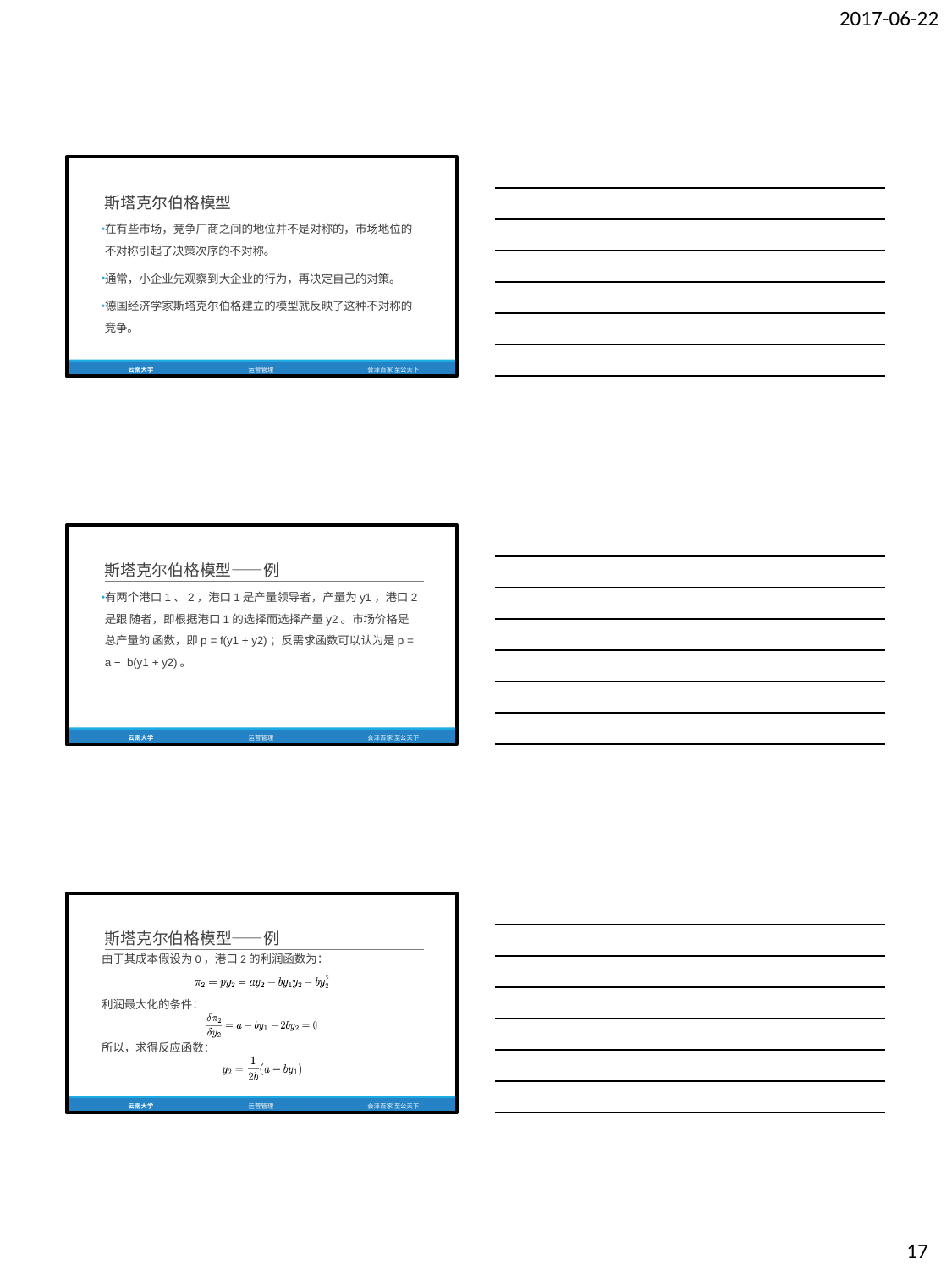

2017-06-22

斯塔克尔伯格模型
在有些市场，竞争厂商之间的地位并不是对称的，市场地位的 不对称引起了决策次序的不对称。

通常，小企业先观察到大企业的行为，再决定自己的对策。
德国经济学家斯塔克尔伯格建立的模型就反映了这种不对称的 竞争。

云南大学
运营管理
会泽百家 至公天下

斯塔克尔伯格模型——例
有两个港口1、2，港口1是产量领导者，产量为y1，港口2是跟 随者，即根据港口1的选择而选择产量y2。市场价格是总产量的 函数，即p = f(y1 + y2)；反需求函数可以认为是p = a −  b(y1 + y2)。

云南大学
运营管理
会泽百家 至公天下

斯塔克尔伯格模型——例
由于其成本假设为0，港口2的利润函数为：
利润最大化的条件：  所以，求得反应函数：

云南大学
运营管理
会泽百家 至公天下

17